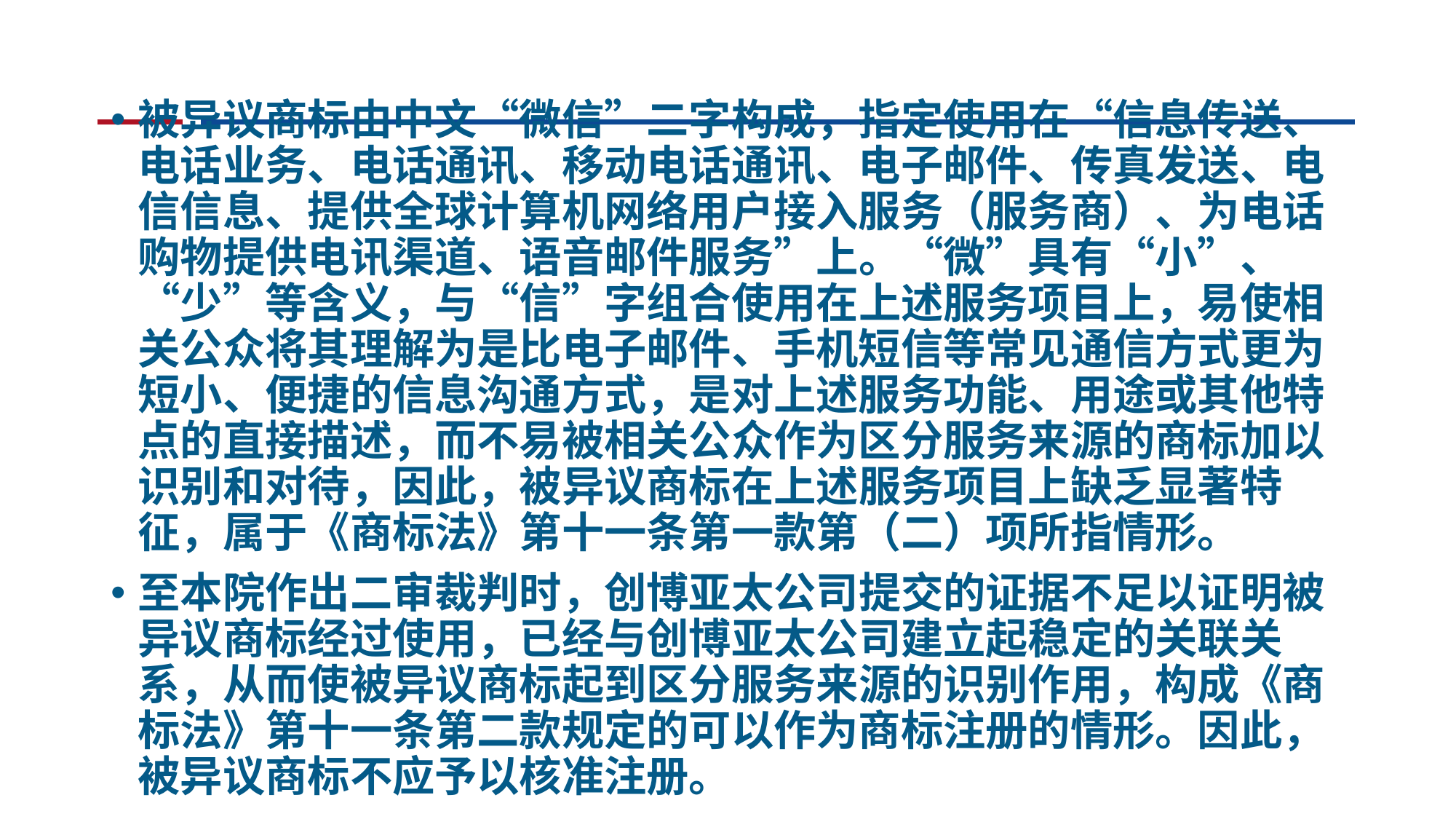

#
被异议商标由中文“微信”二字构成，指定使用在“信息传送、电话业务、电话通讯、移动电话通讯、电子邮件、传真发送、电信信息、提供全球计算机网络用户接入服务（服务商）、为电话购物提供电讯渠道、语音邮件服务”上。“微”具有“小”、“少”等含义，与“信”字组合使用在上述服务项目上，易使相关公众将其理解为是比电子邮件、手机短信等常见通信方式更为短小、便捷的信息沟通方式，是对上述服务功能、用途或其他特点的直接描述，而不易被相关公众作为区分服务来源的商标加以识别和对待，因此，被异议商标在上述服务项目上缺乏显著特征，属于《商标法》第十一条第一款第（二）项所指情形。
至本院作出二审裁判时，创博亚太公司提交的证据不足以证明被异议商标经过使用，已经与创博亚太公司建立起稳定的关联关系，从而使被异议商标起到区分服务来源的识别作用，构成《商标法》第十一条第二款规定的可以作为商标注册的情形。因此，被异议商标不应予以核准注册。